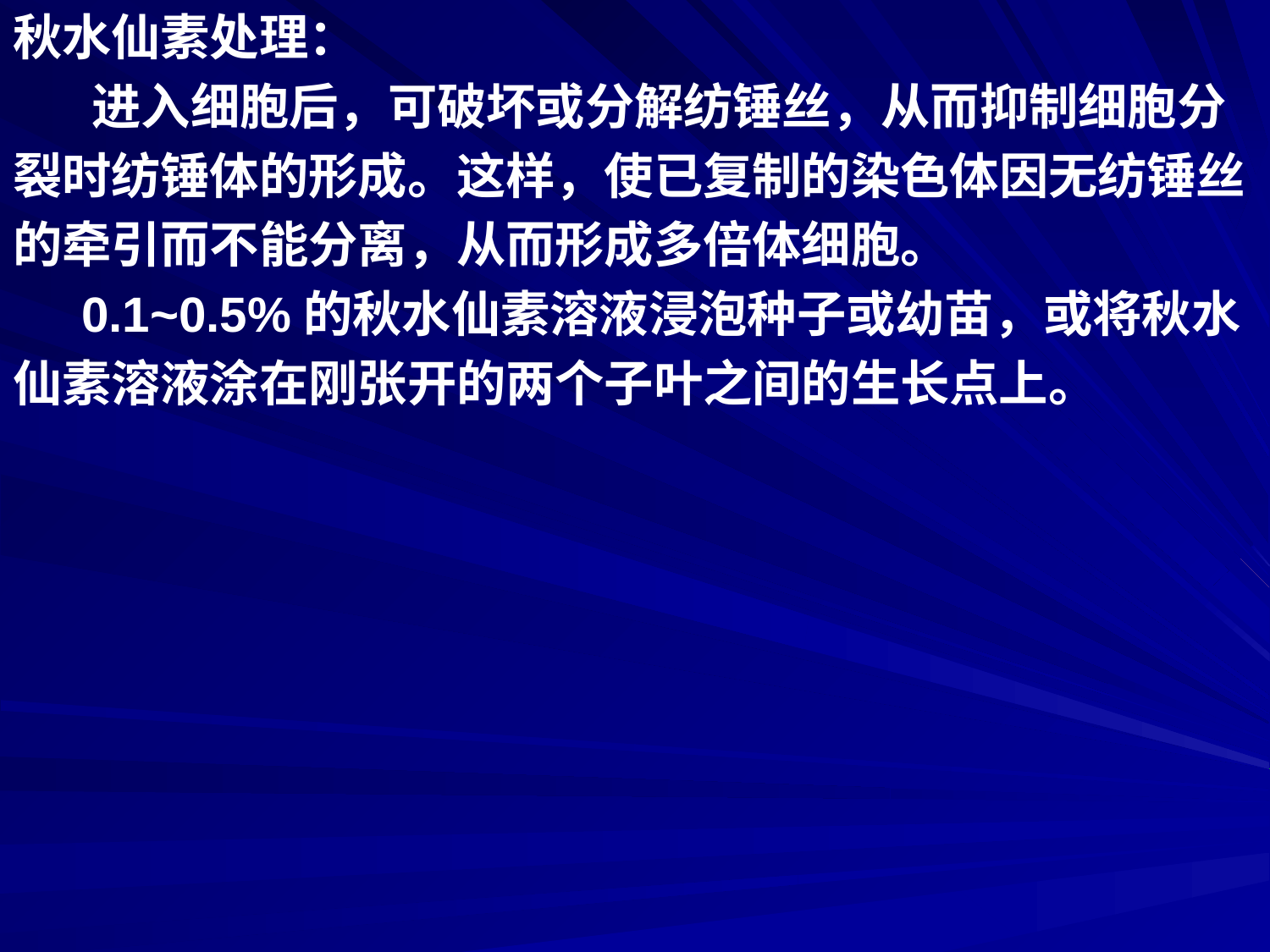

秋水仙素处理：
      进入细胞后，可破坏或分解纺锤丝，从而抑制细胞分
裂时纺锤体的形成。这样，使已复制的染色体因无纺锤丝
的牵引而不能分离，从而形成多倍体细胞。
     0.1~0.5%的秋水仙素溶液浸泡种子或幼苗，或将秋水
仙素溶液涂在刚张开的两个子叶之间的生长点上。